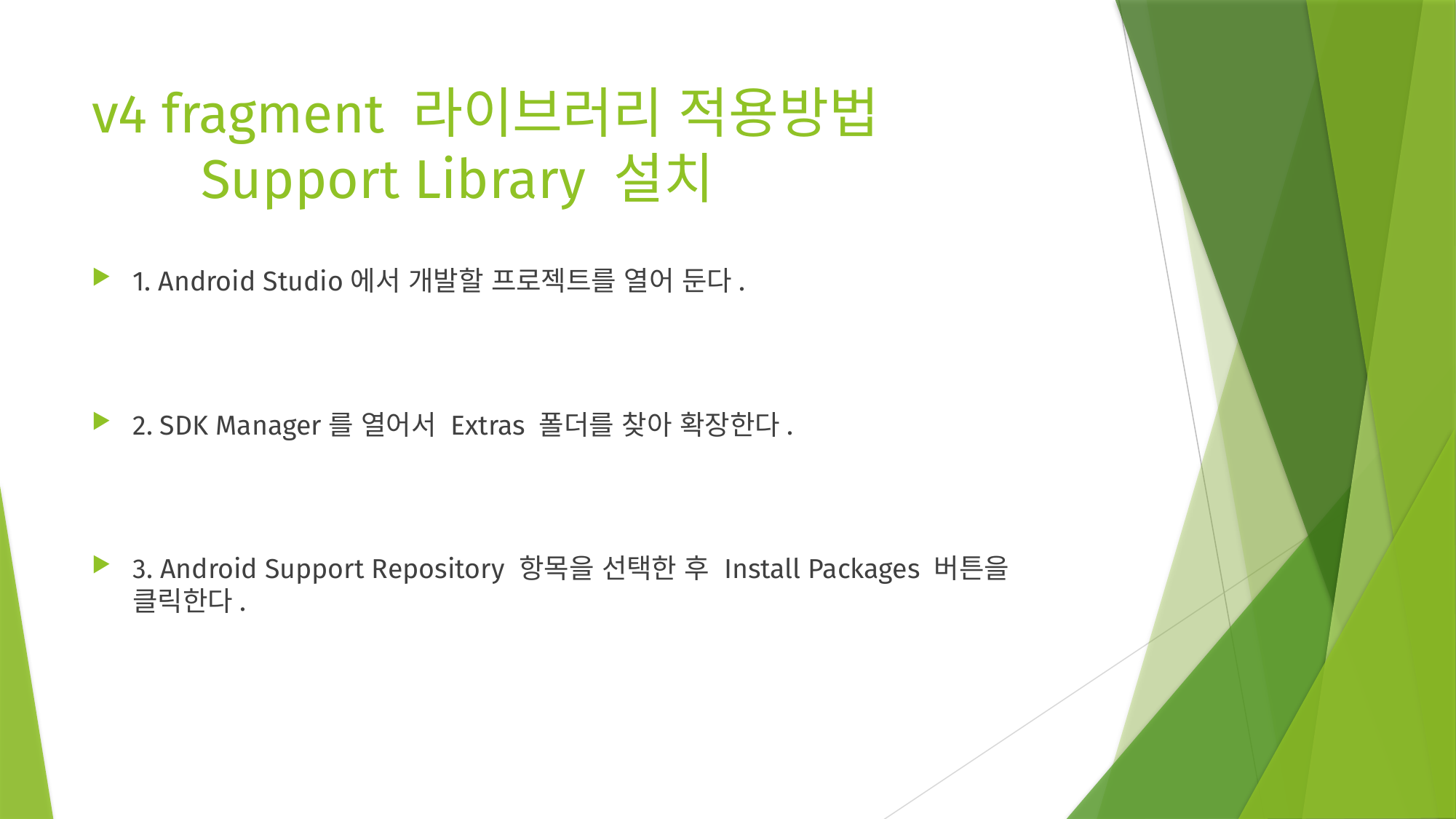

# v4 fragment 라이브러리 적용방법 Support Library 설치
1. Android Studio에서 개발할 프로젝트를 열어 둔다.

2. SDK Manager를 열어서 Extras 폴더를 찾아 확장한다.

3. Android Support Repository 항목을 선택한 후 Install Packages 버튼을 클릭한다.